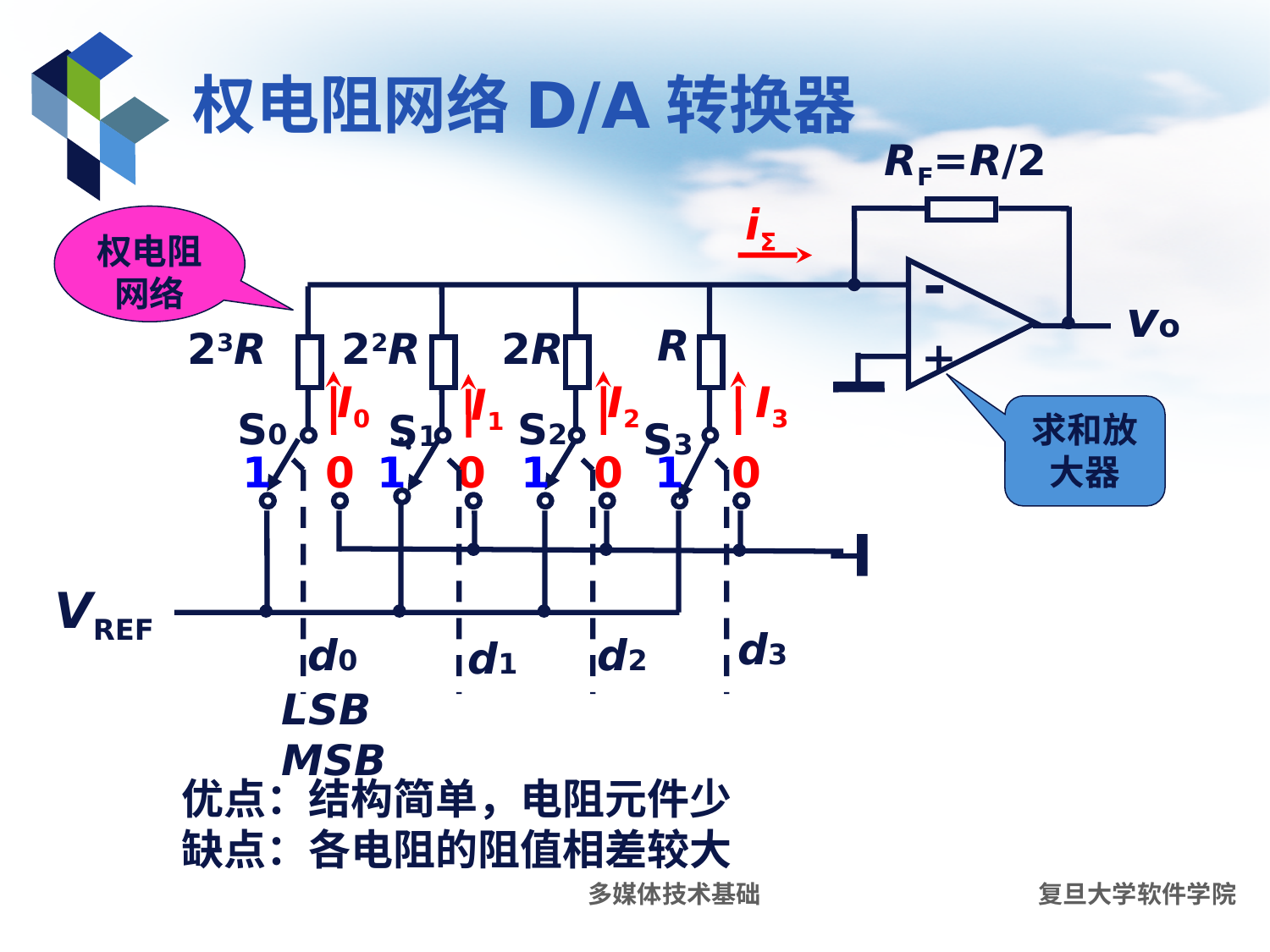

# 权电阻网络D/A转换器

RF=R/2
iΣ

-

vo

 R
23R
22R
2R

+

I0
I2
I3
I1

S0
S2
S1

S3

1

0
1

0
1

0
1

0

VREF

d3
d0
d2
d1
LSB                       MSB
权电阻网络
求和放大器
优点：结构简单，电阻元件少
缺点：各电阻的阻值相差较大
多媒体技术基础